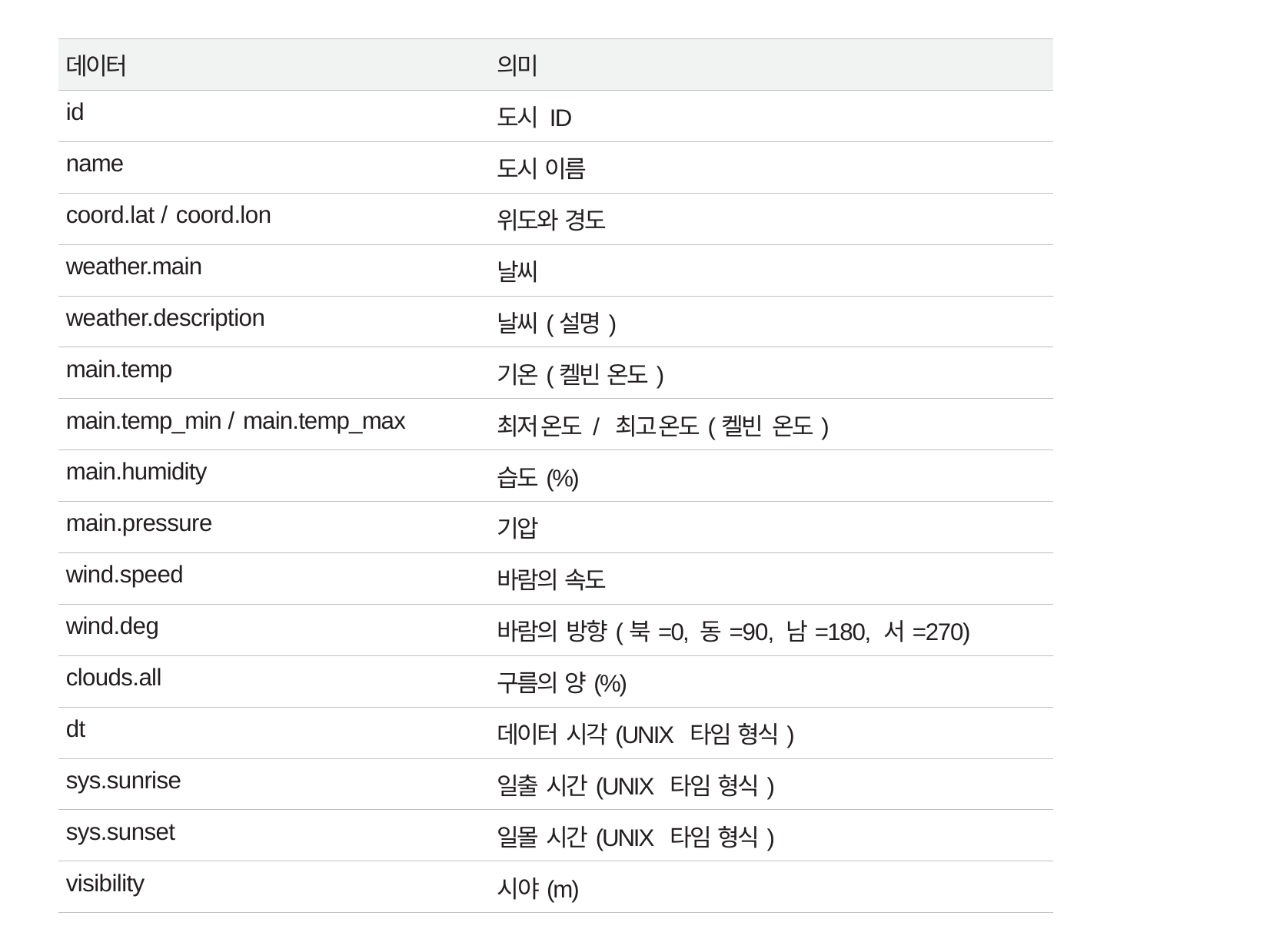

| 데이터 | 의미 |
| --- | --- |
| id | 도시 ID |
| name | 도시 이름 |
| coord.lat / coord.lon | 위도와 경도 |
| weather.main | 날씨 |
| weather.description | 날씨(설명) |
| main.temp | 기온(켈빈 온도) |
| main.temp\_min / main.temp\_max | 최저 온도 / 최고 온도(켈빈 온도) |
| main.humidity | 습도(%) |
| main.pressure | 기압 |
| wind.speed | 바람의 속도 |
| wind.deg | 바람의 방향(북=0, 동=90, 남=180, 서=270) |
| clouds.all | 구름의 양(%) |
| dt | 데이터 시각(UNIX 타임 형식) |
| sys.sunrise | 일출 시간(UNIX 타임 형식) |
| sys.sunset | 일몰 시간(UNIX 타임 형식) |
| visibility | 시야(m) |